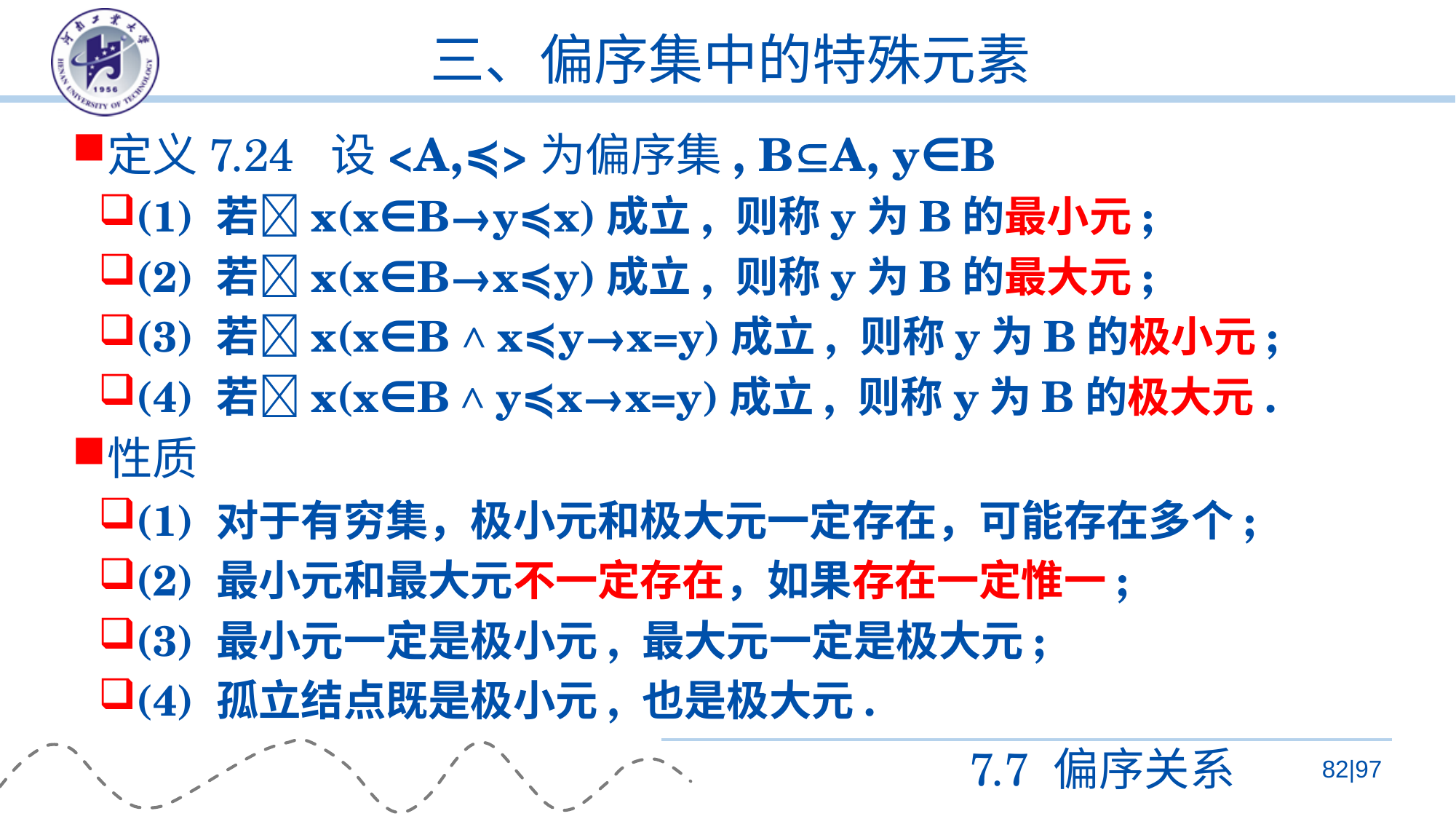

# 三、偏序集中的特殊元素
定义7.24  设<A,≼>为偏序集, B⊆A, y∈B
(1) 若∀x(x∈B→y≼x)成立, 则称y为B的最小元;
(2) 若∀x(x∈B→x≼y)成立, 则称y为B的最大元;
(3) 若∀x(x∈B ˄ x≼y→x=y)成立, 则称y为B的极小元;
(4) 若∀x(x∈B ˄ y≼x→x=y)成立, 则称y为B的极大元.
性质
(1) 对于有穷集，极小元和极大元一定存在，可能存在多个;
(2) 最小元和最大元不一定存在，如果存在一定惟一;
(3) 最小元一定是极小元, 最大元一定是极大元;
(4) 孤立结点既是极小元, 也是极大元.
7.7 偏序关系
82|97